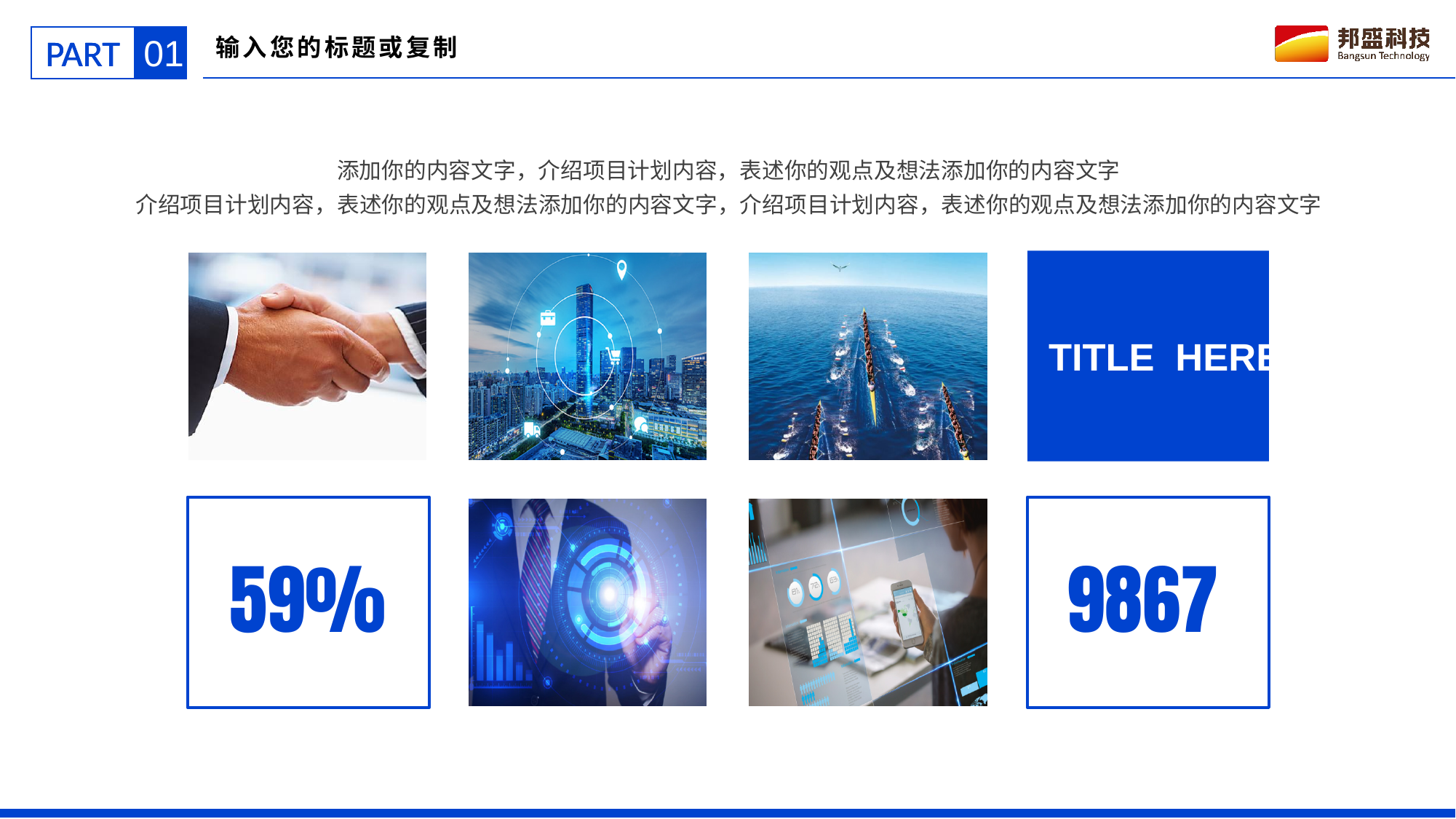

01
PART
输入您的标题或复制
添加你的内容文字，介绍项目计划内容，表述你的观点及想法添加你的内容文字
介绍项目计划内容，表述你的观点及想法添加你的内容文字，介绍项目计划内容，表述你的观点及想法添加你的内容文字

TITLE  HERE

9867

59%